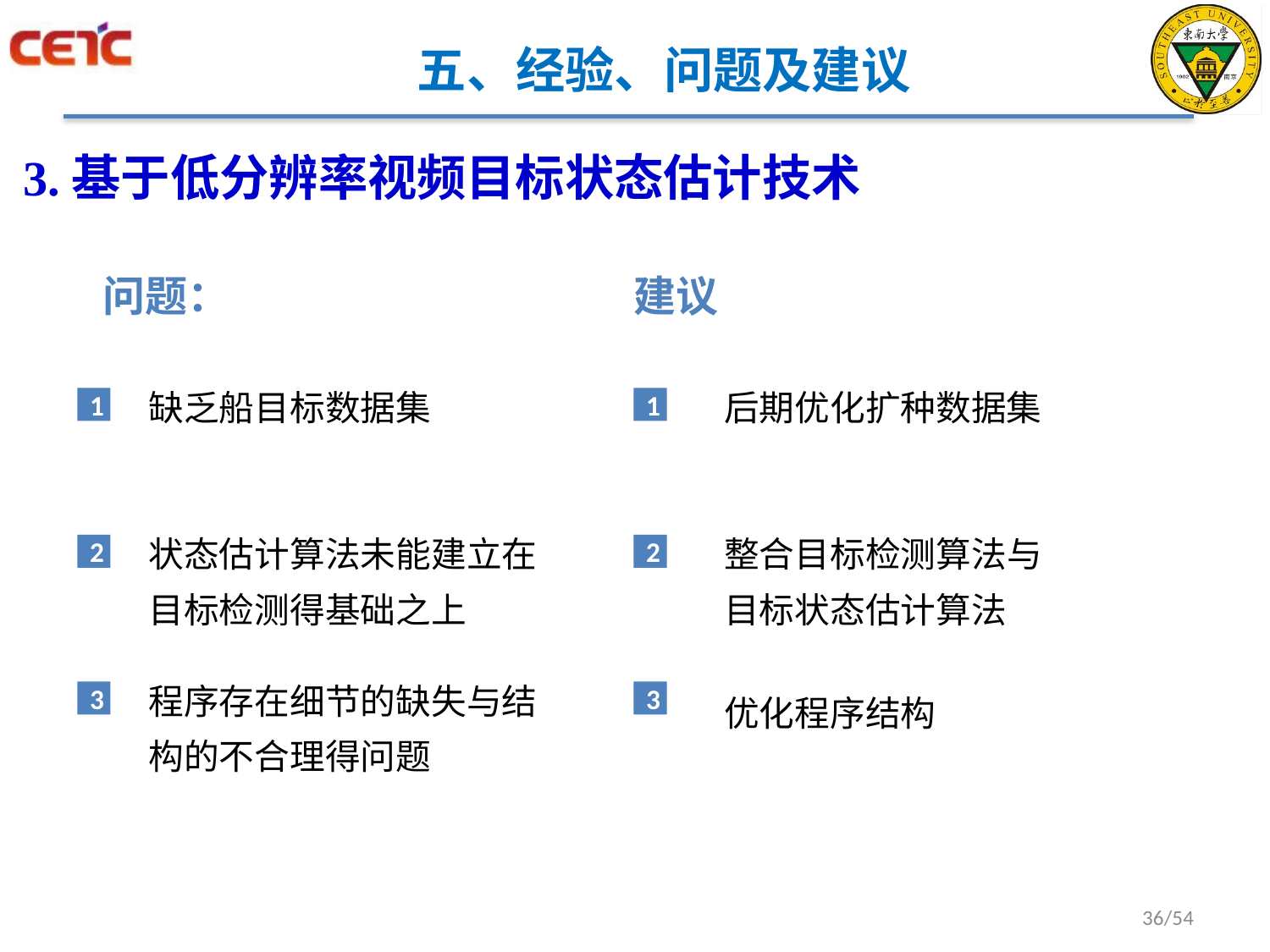

五、经验、问题及建议
3.基于低分辨率视频目标状态估计技术

问题：
建议
后期优化扩种数据集
缺乏船目标数据集
1
1
状态估计算法未能建立在目标检测得基础之上
整合目标检测算法与目标状态估计算法
2
2
程序存在细节的缺失与结构的不合理得问题
优化程序结构
3
3
36/54